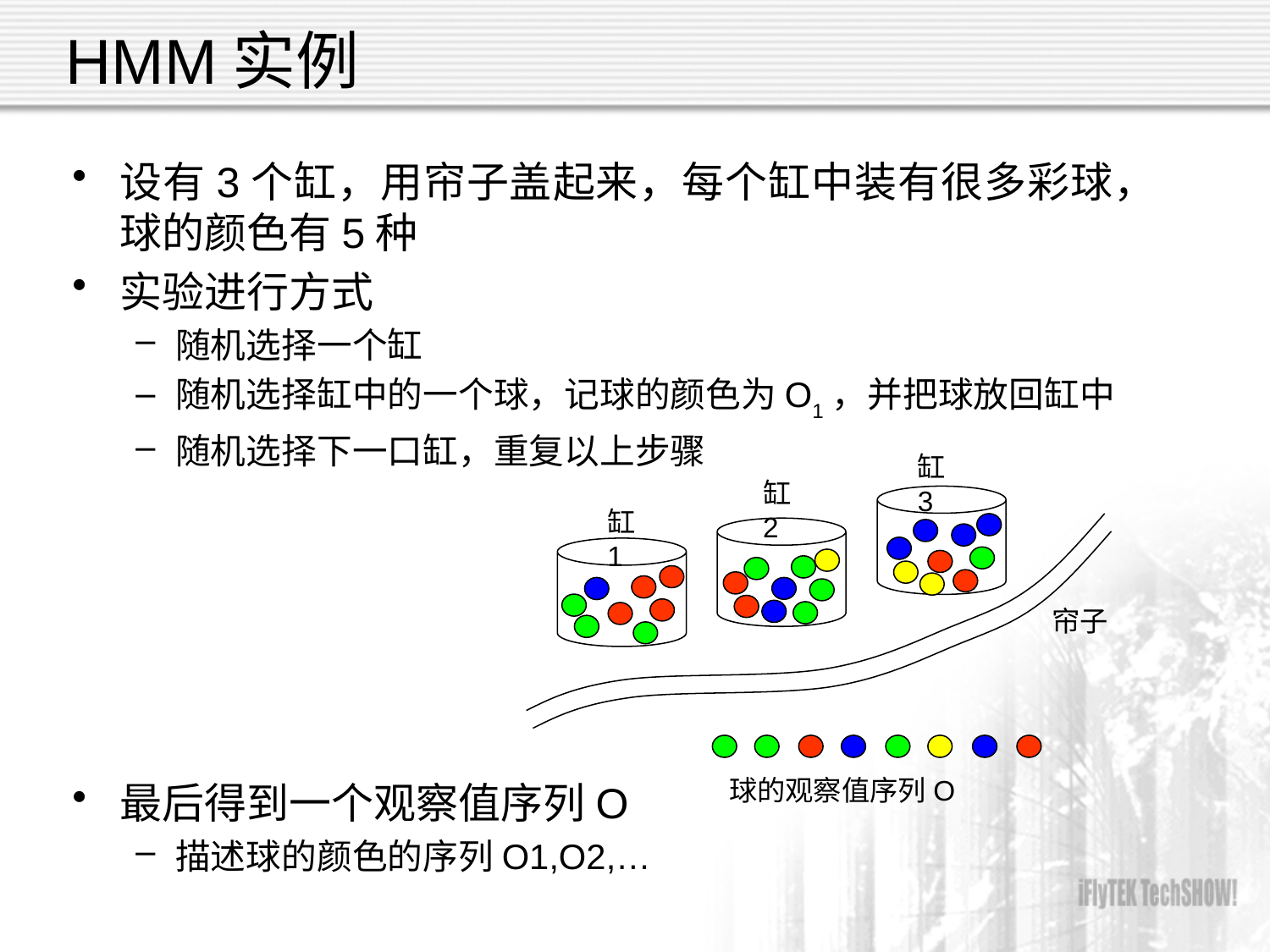

# HMM实例
设有3个缸，用帘子盖起来，每个缸中装有很多彩球，球的颜色有5种
实验进行方式
随机选择一个缸
随机选择缸中的一个球，记球的颜色为O1，并把球放回缸中
随机选择下一口缸，重复以上步骤

最后得到一个观察值序列O
描述球的颜色的序列O1,O2,…

缸3
缸2

缸1

帘子

球的观察值序列O